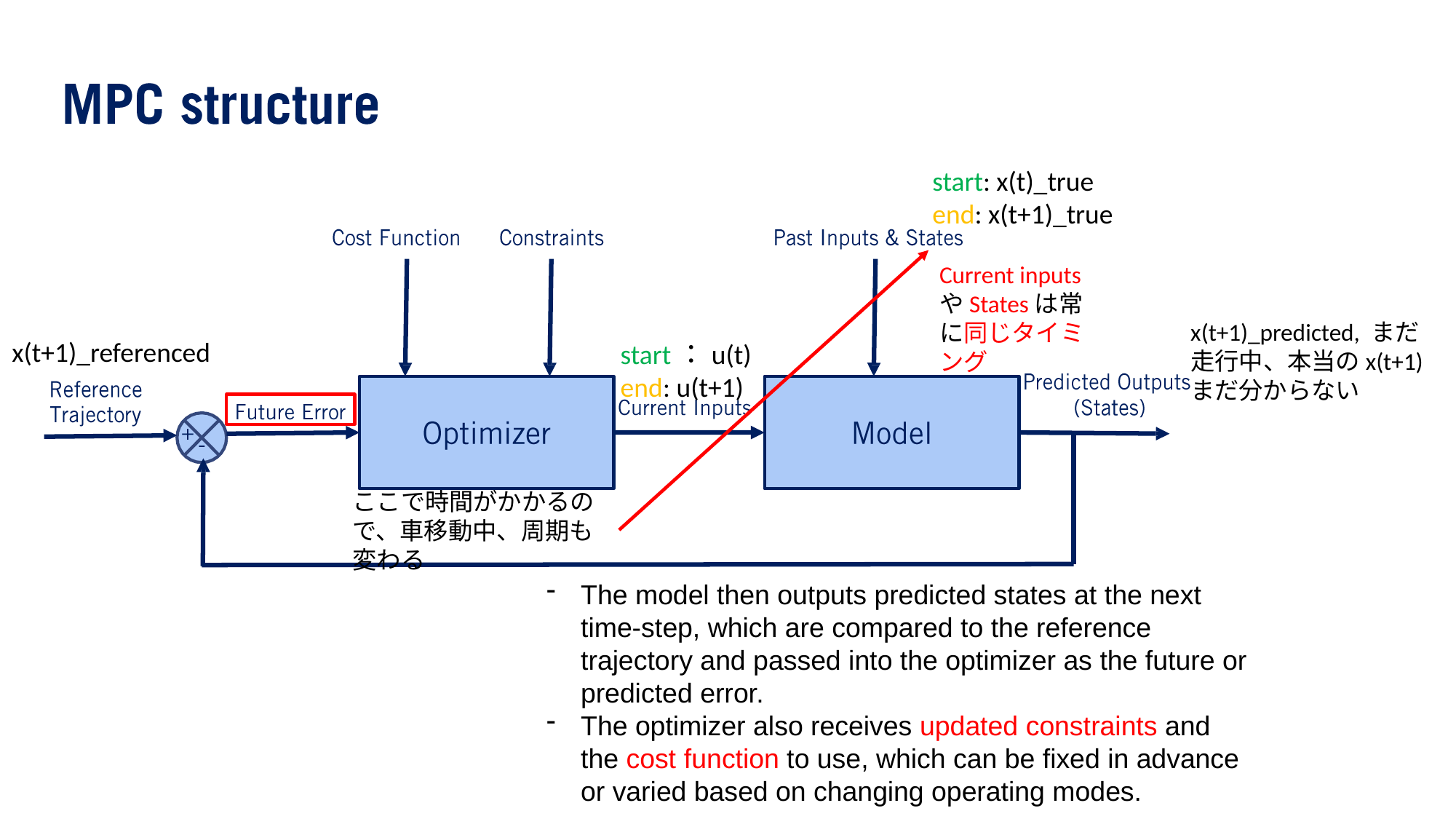

start: x(t)_true
end: x(t+1)_true

Current inputsやStatesは常に同じタイミング

x(t+1)_predicted, まだ走行中、本当のx(t+1)まだ分からない
x(t+1)_referenced
start：u(t)
end: u(t+1)

ここで時間がかかるので、車移動中、周期も変わる
The model then outputs predicted states at the next time-step, which are compared to the reference trajectory and passed into the optimizer as the future or predicted error.
The optimizer also receives updated constraints and the cost function to use, which can be fixed in advance or varied based on changing operating modes.